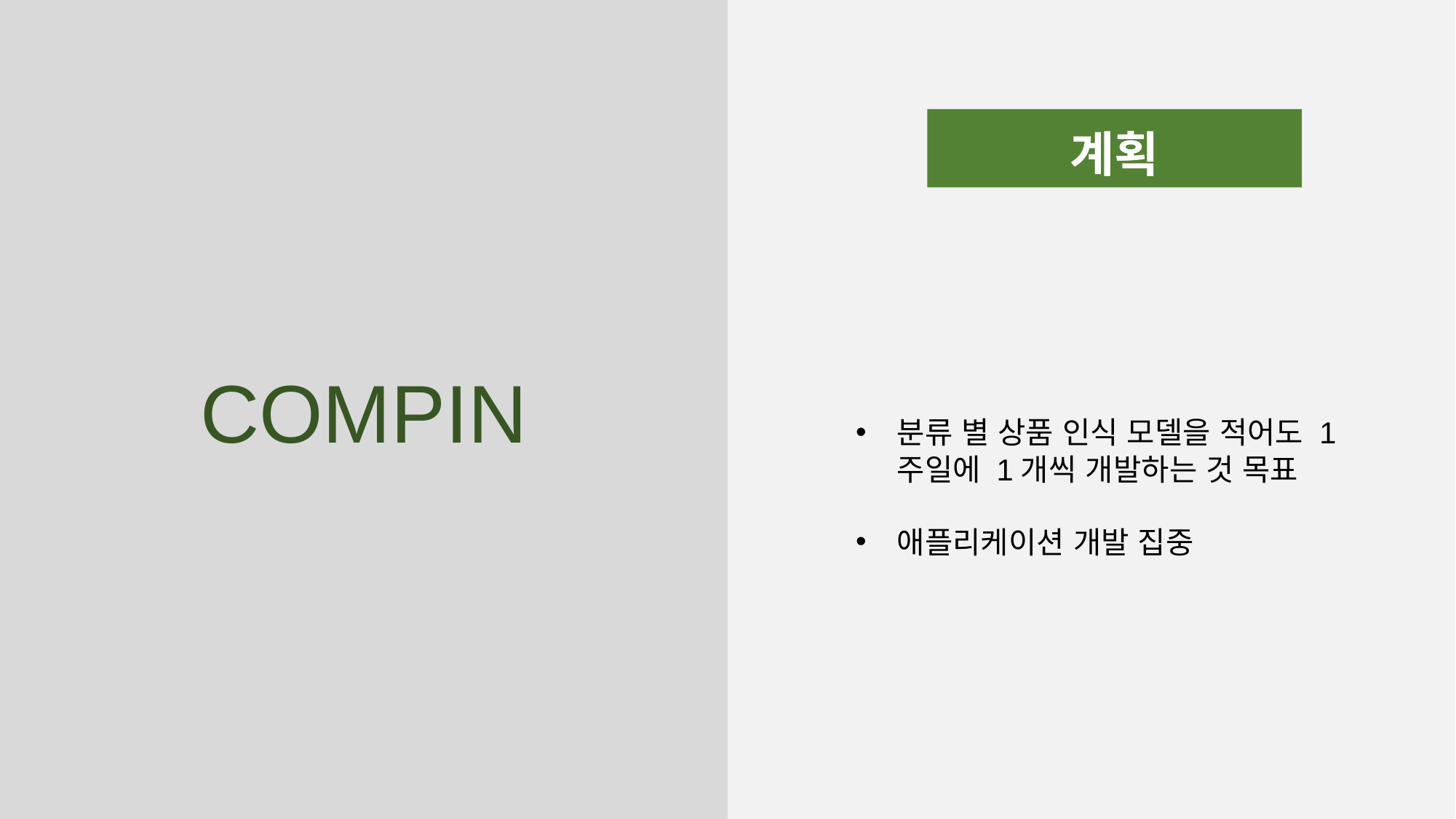

계획
COMPIN
분류 별 상품 인식 모델을 적어도 1주일에 1개씩 개발하는 것 목표

애플리케이션 개발 집중